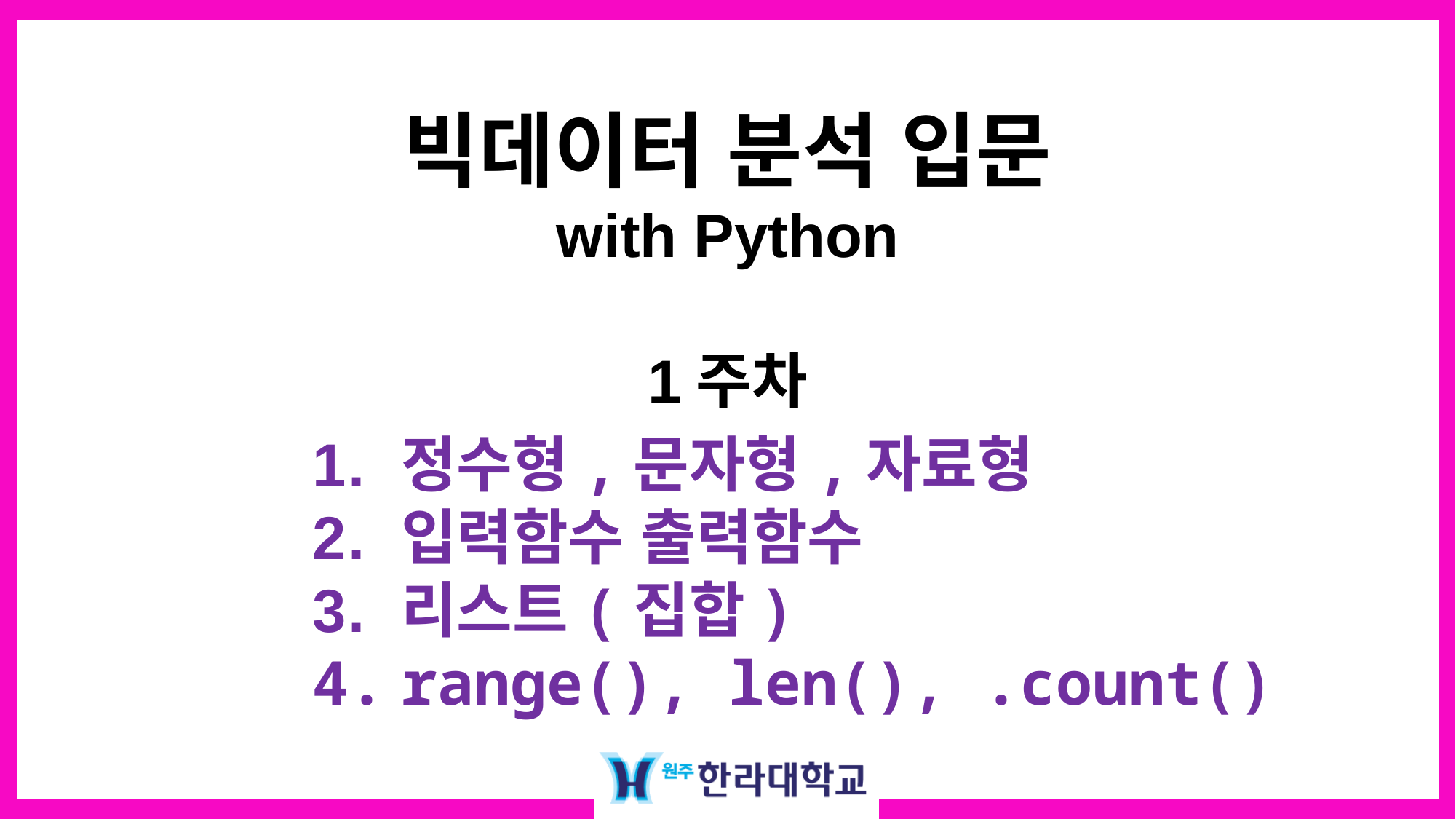

빅데이터 분석 입문
with Python

1주차
정수형,문자형,자료형
입력함수 출력함수
리스트(집합)
range(), len(), .count()